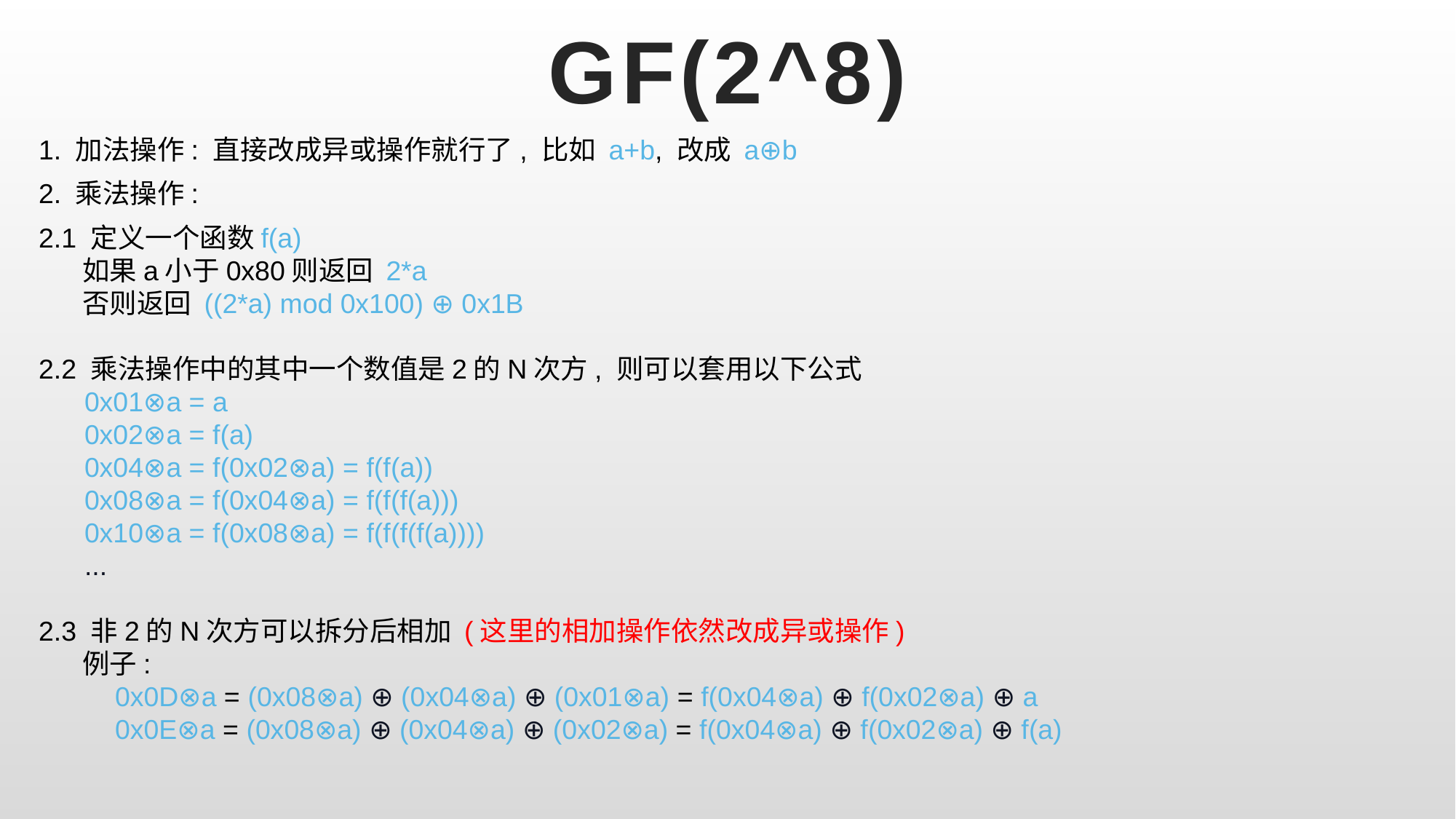

# GF(2^8)
1. 加法操作: 直接改成异或操作就行了, 比如 a+b, 改成 a⊕b
2. 乘法操作:
2.1 定义一个函数f(a)
      如果a小于0x80则返回 2*a
      否则返回 ((2*a) mod 0x100) ⊕ 0x1B

2.2 乘法操作中的其中一个数值是2的N次方, 则可以套用以下公式
      0x01⊗a = a
      0x02⊗a = f(a)
      0x04⊗a = f(0x02⊗a) = f(f(a))
      0x08⊗a = f(0x04⊗a) = f(f(f(a)))
      0x10⊗a = f(0x08⊗a) = f(f(f(f(a))))
      ...

2.3 非2的N次方可以拆分后相加 (这里的相加操作依然改成异或操作)
      例子:
          0x0D⊗a = (0x08⊗a) ⊕ (0x04⊗a) ⊕ (0x01⊗a) = f(0x04⊗a) ⊕ f(0x02⊗a) ⊕ a
          0x0E⊗a = (0x08⊗a) ⊕ (0x04⊗a) ⊕ (0x02⊗a) = f(0x04⊗a) ⊕ f(0x02⊗a) ⊕ f(a)